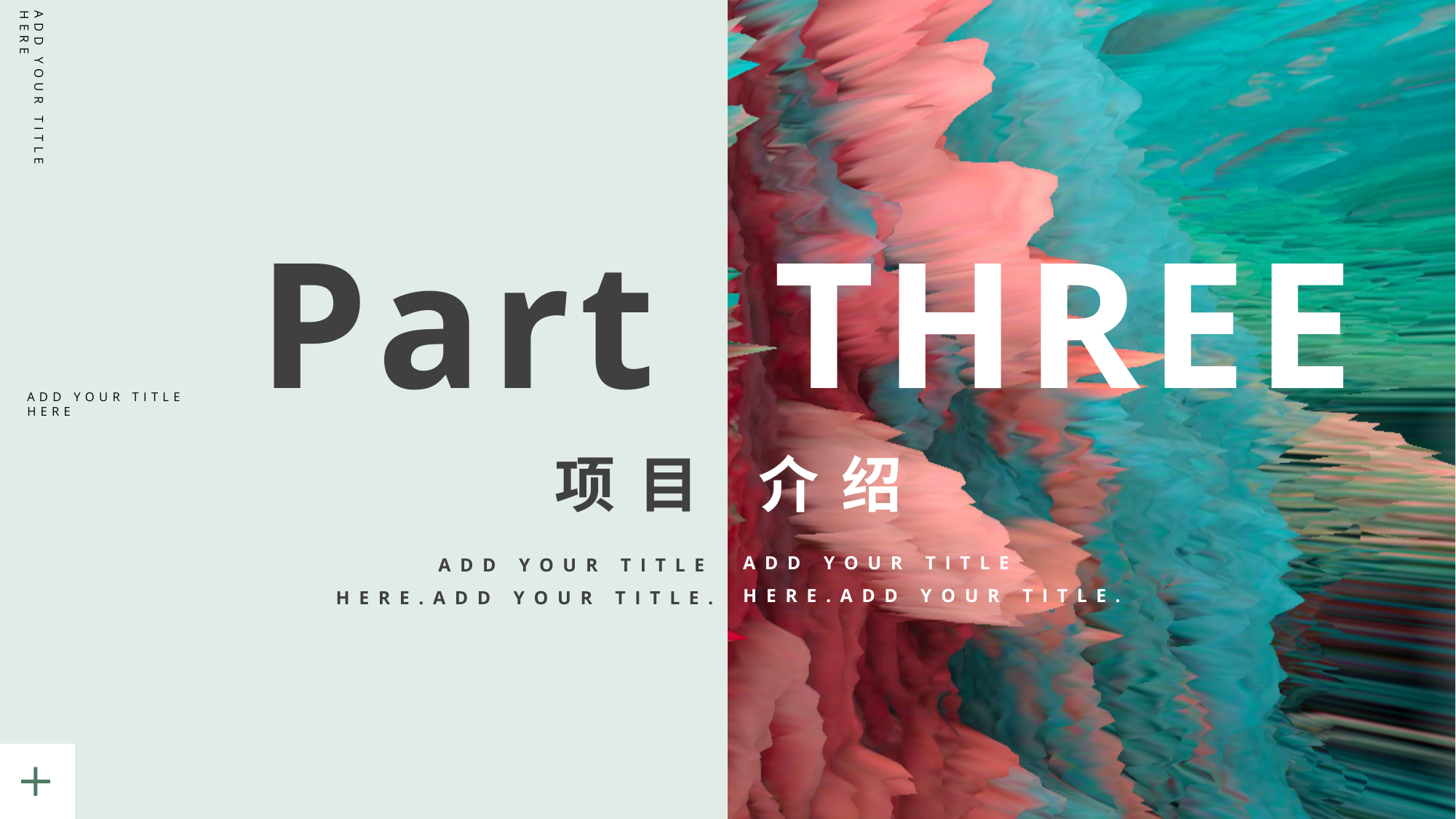

ADD YOUR TITLE HERE
Part  THREE
项目 介绍
ADD YOUR TITLE HERE.ADD YOUR TITLE.
ADD YOUR TITLE HERE.ADD YOUR TITLE.
ADD YOUR TITLE HERE